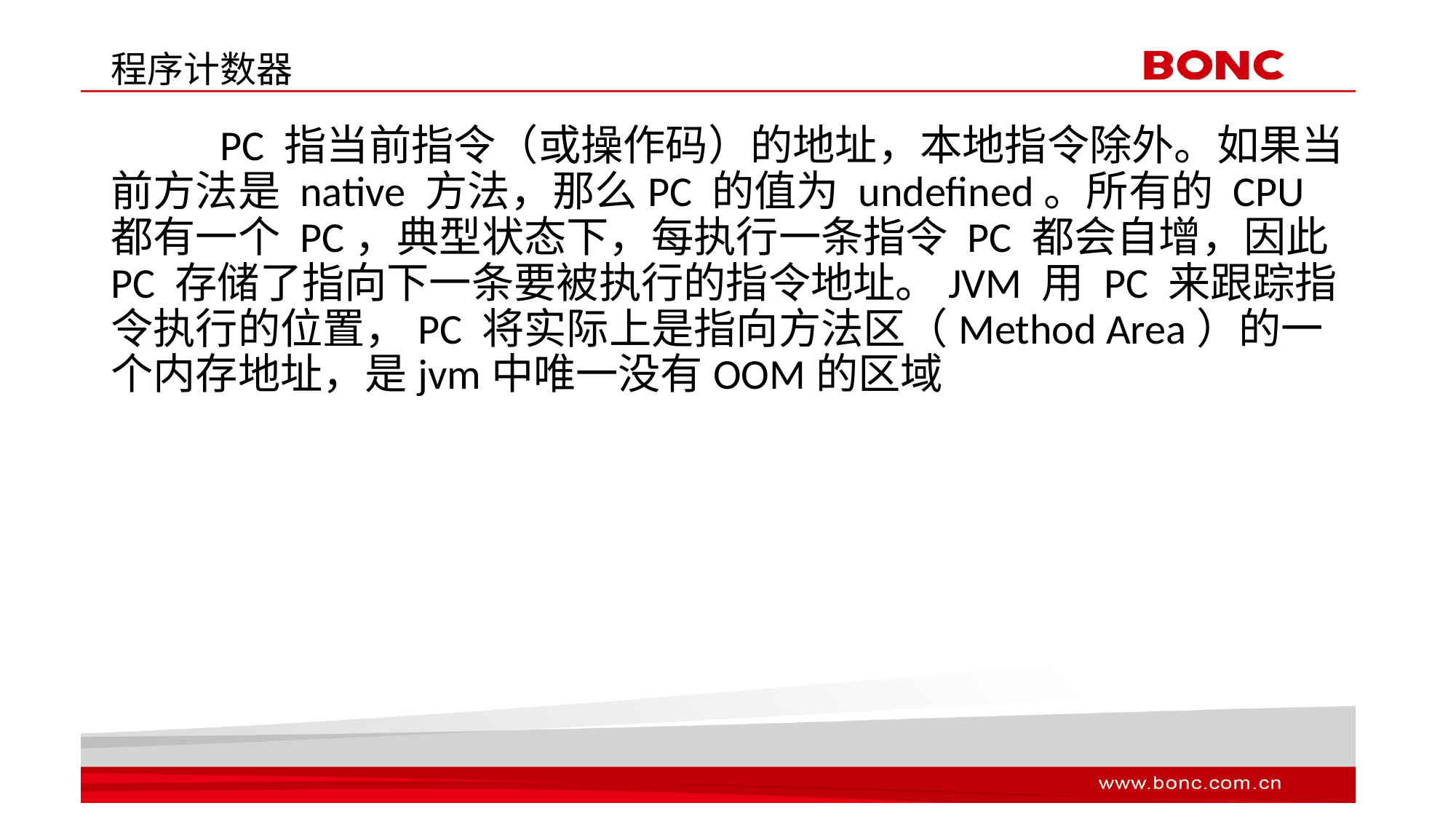

# 程序计数器
	PC 指当前指令（或操作码）的地址，本地指令除外。如果当前方法是 native 方法，那么PC 的值为 undefined。所有的 CPU 都有一个 PC，典型状态下，每执行一条指令 PC 都会自增，因此 PC 存储了指向下一条要被执行的指令地址。JVM 用 PC 来跟踪指令执行的位置，PC 将实际上是指向方法区（Method Area）的一个内存地址，是jvm中唯一没有OOM的区域